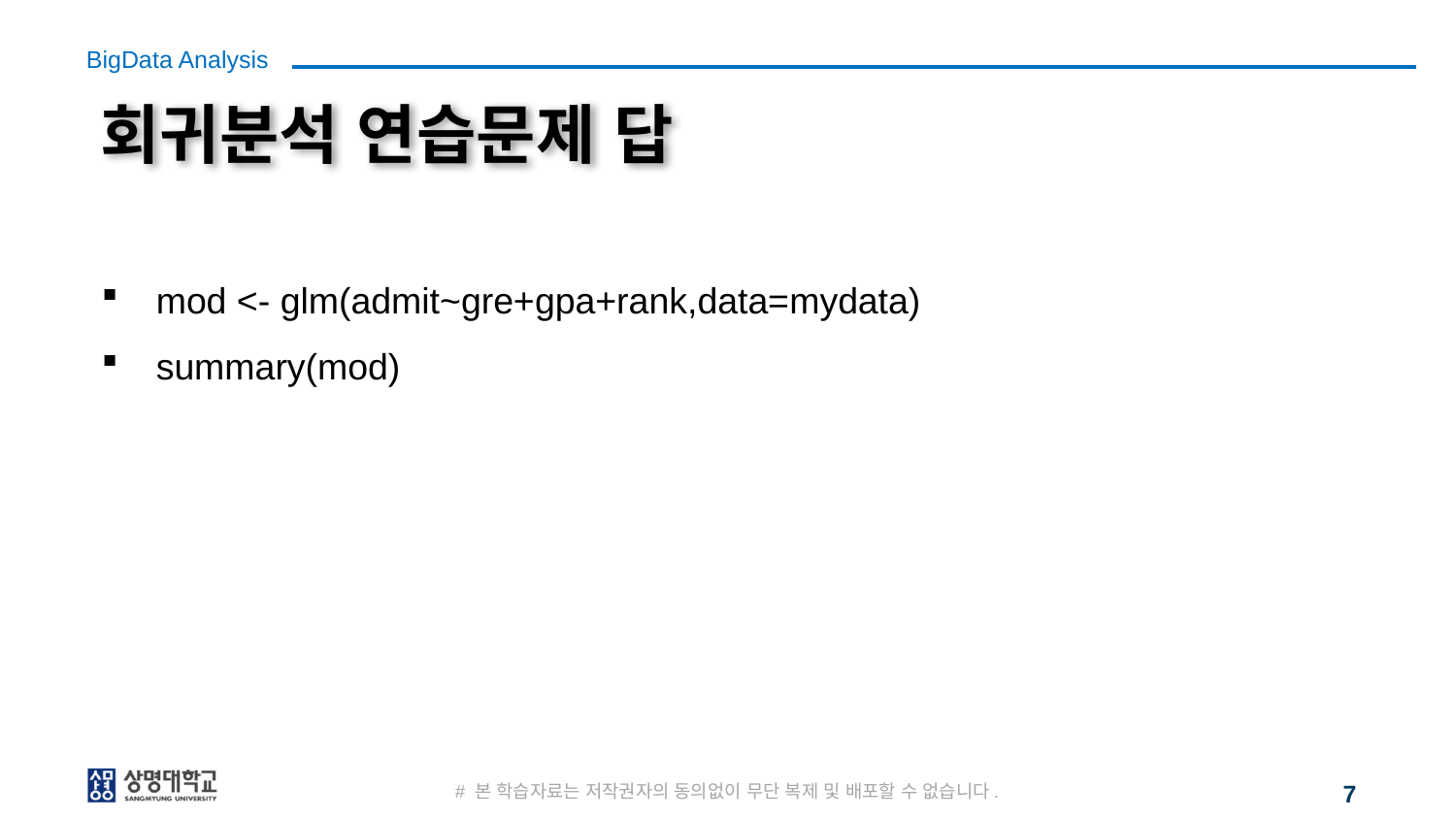

# 회귀분석 연습문제 답
mod <- glm(admit~gre+gpa+rank,data=mydata)
summary(mod)

# 본 학습자료는 저작권자의 동의없이 무단 복제 및 배포할 수 없습니다.
7